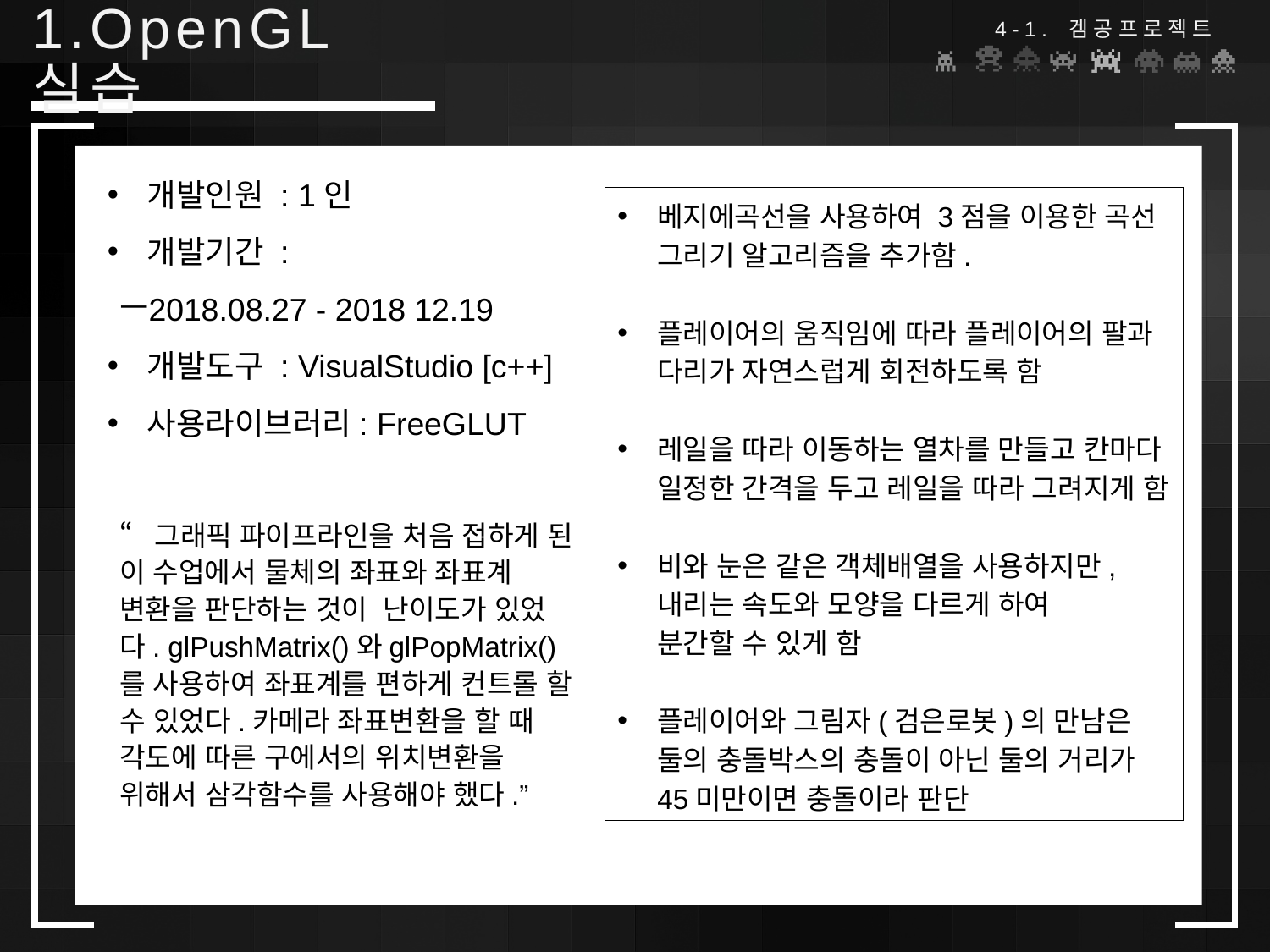

4-1. 겜공프로젝트
# 1.OpenGL 실습

개발인원 : 1인
개발기간 :
2018.08.27 - 2018 12.19
개발도구 : VisualStudio [c++]
사용라이브러리: FreeGLUT
베지에곡선을 사용하여 3점을 이용한 곡선 그리기 알고리즘을 추가함.

플레이어의 움직임에 따라 플레이어의 팔과 다리가 자연스럽게 회전하도록 함

레일을 따라 이동하는 열차를 만들고 칸마다 일정한 간격을 두고 레일을 따라 그려지게 함

비와 눈은 같은 객체배열을 사용하지만, 내리는 속도와 모양을 다르게 하여      분간할 수 있게 함

플레이어와 그림자(검은로봇)의 만남은 둘의 충돌박스의 충돌이 아닌 둘의 거리가 45미만이면 충돌이라 판단

“그래픽 파이프라인을 처음 접하게 된 이 수업에서 물체의 좌표와 좌표계 변환을 판단하는 것이  난이도가 있었다. glPushMatrix()와glPopMatrix()를 사용하여 좌표계를 편하게 컨트롤 할 수 있었다.카메라 좌표변환을 할 때 각도에 따른 구에서의 위치변환을 위해서 삼각함수를 사용해야 했다.”